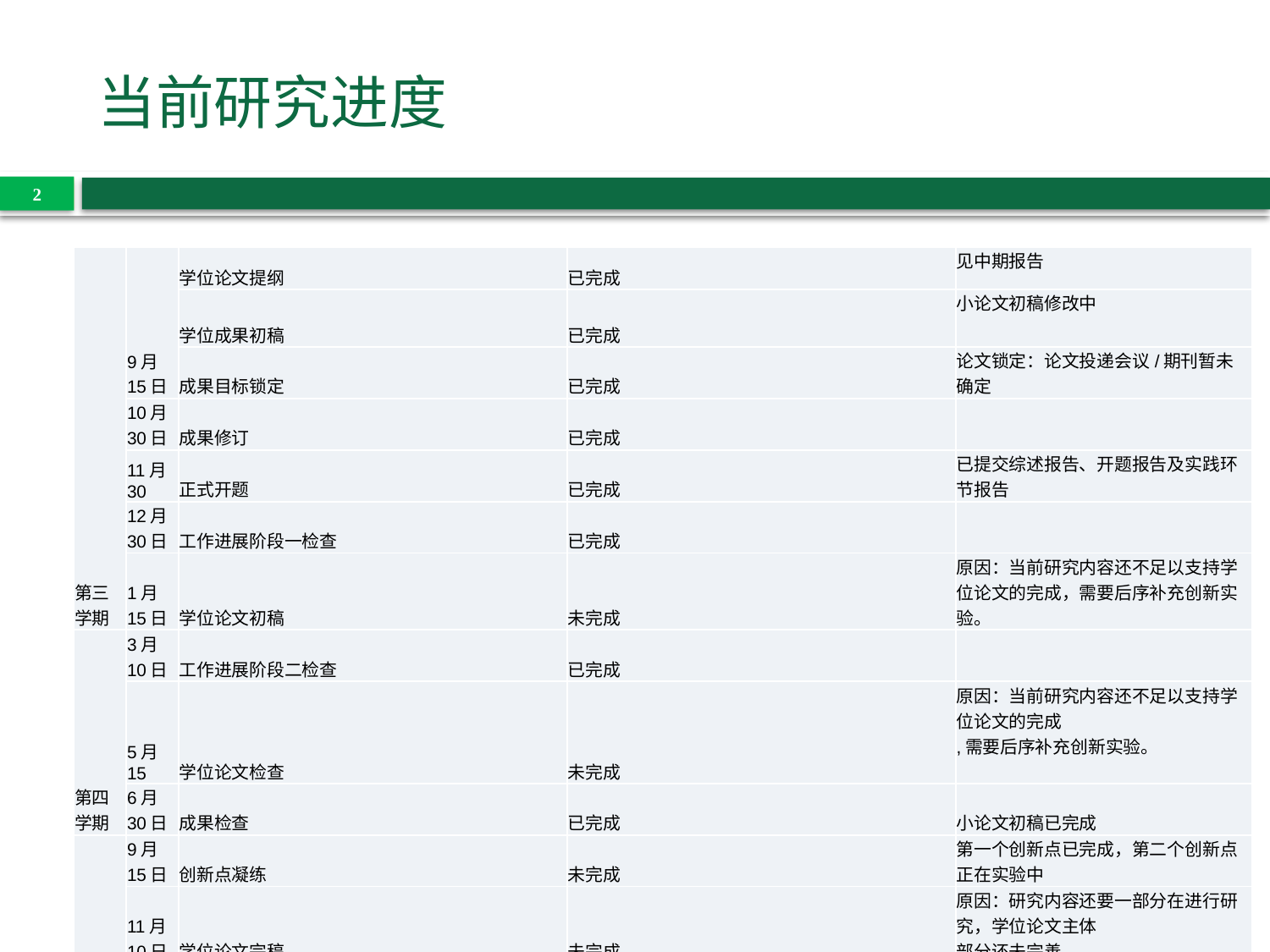

# 当前研究进度
2
| 第三学期 | 9月15日 | 学位论文提纲 | 已完成 | 见中期报告 |
| --- | --- | --- | --- | --- |
|  |  | 学位成果初稿 | 已完成 | 小论文初稿修改中 |
|  |  | 成果目标锁定 | 已完成 | 论文锁定：论文投递会议/期刊暂未确定 |
|  | 10月30日 | 成果修订 | 已完成 |  |
|  | 11月30 | 正式开题 | 已完成 | 已提交综述报告、开题报告及实践环节报告 |
|  | 12月30日 | 工作进展阶段一检查 | 已完成 |  |
|  | 1月15日 | 学位论文初稿 | 未完成 | 原因：当前研究内容还不足以支持学位论文的完成，需要后序补充创新实验。 |
| 第四学期 | 3月10日 | 工作进展阶段二检查 | 已完成 |  |
|  | 5月15 | 学位论文检查 | 未完成 | 原因：当前研究内容还不足以支持学位论文的完成 ,需要后序补充创新实验。 |
|  | 6月30日 | 成果检查 | 已完成 | 小论文初稿已完成 |
| 第五学期 | 9月15日 | 创新点凝练 | 未完成 | 第一个创新点已完成，第二个创新点正在实验中 |
|  | 11月10日 | 学位论文完稿 | 未完成 | 原因：研究内容还要一部分在进行研究，学位论文主体 部分还未完善。 |
|  | 11月30日 | 正式中期检查 | 进行中 |  |
|  | 1月15日 | 成果二 |  |  |